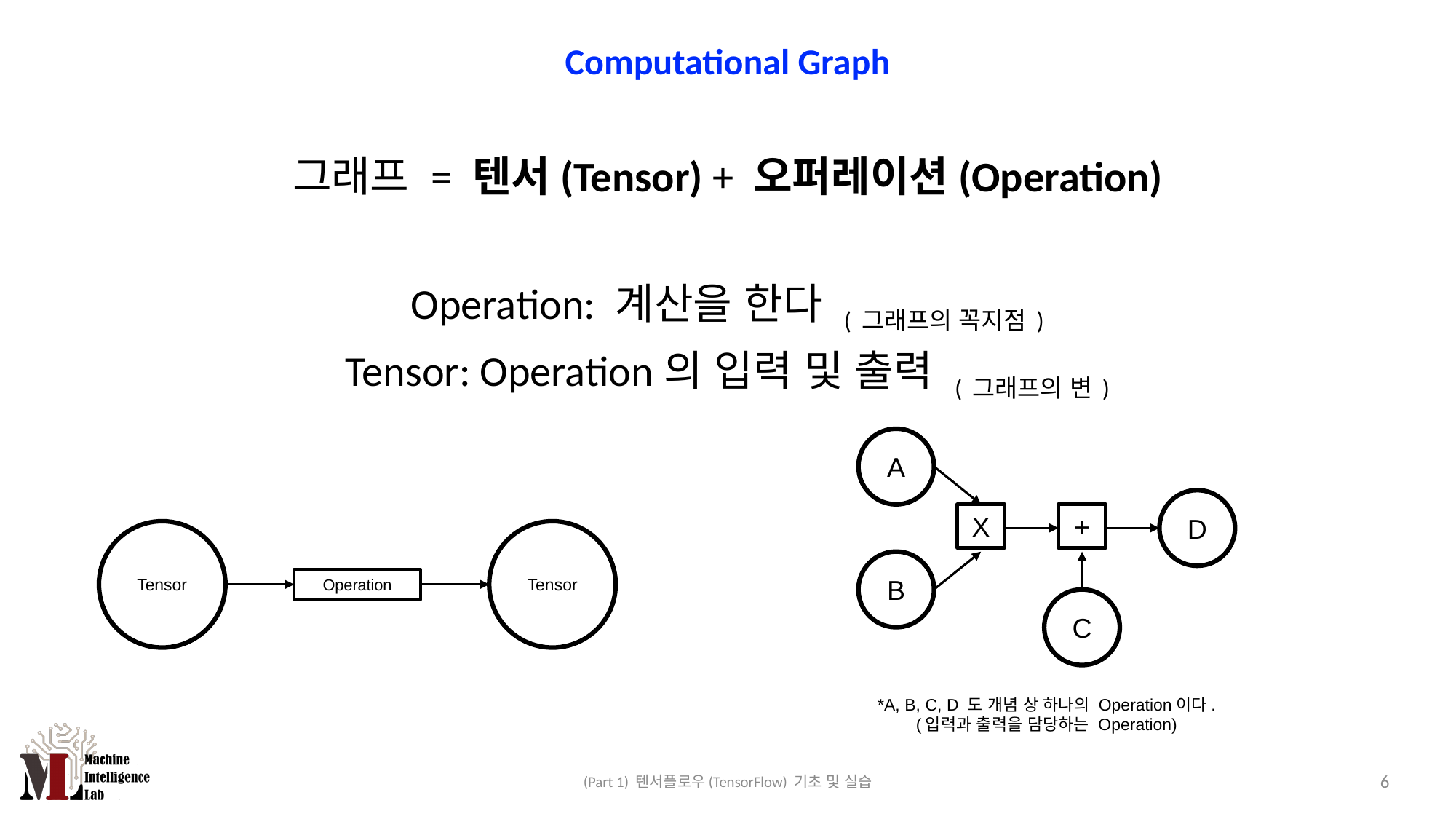

# Computational Graph
그래프 = 텐서(Tensor) + 오퍼레이션(Operation)

Operation: 계산을 한다 (그래프의 꼭지점)
Tensor: Operation의 입력 및 출력 (그래프의 변)
A
D
X
+
B
C
*A, B, C, D 도 개념 상 하나의 Operation이다.
(입력과 출력을 담당하는 Operation)
Tensor
Tensor
Operation
6
(Part 1) 텐서플로우(TensorFlow) 기초 및 실습